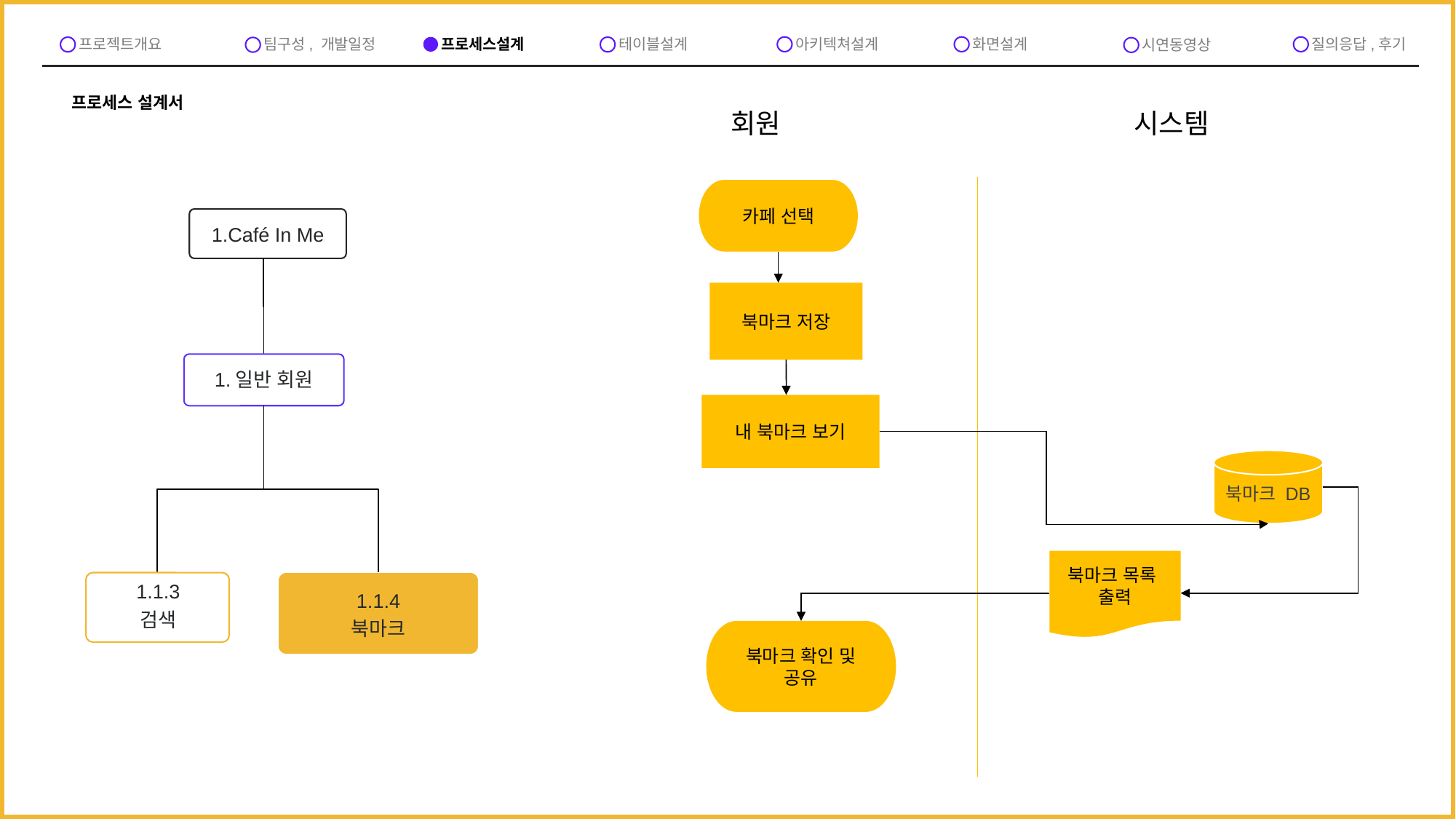

프로세스설계
아키텍쳐설계
화면설계
질의응답,후기
프로젝트개요
테이블설계
팀구성, 개발일정
시연동영상

프로세스 설계서
시스템
회원
카페 선택

1.Café In Me

1.일반 회원

1.1.4
북마크
1.1.3
검색
북마크 저장
내 북마크 보기
북마크 DB
북마크 목록
출력
북마크 확인 및
공유